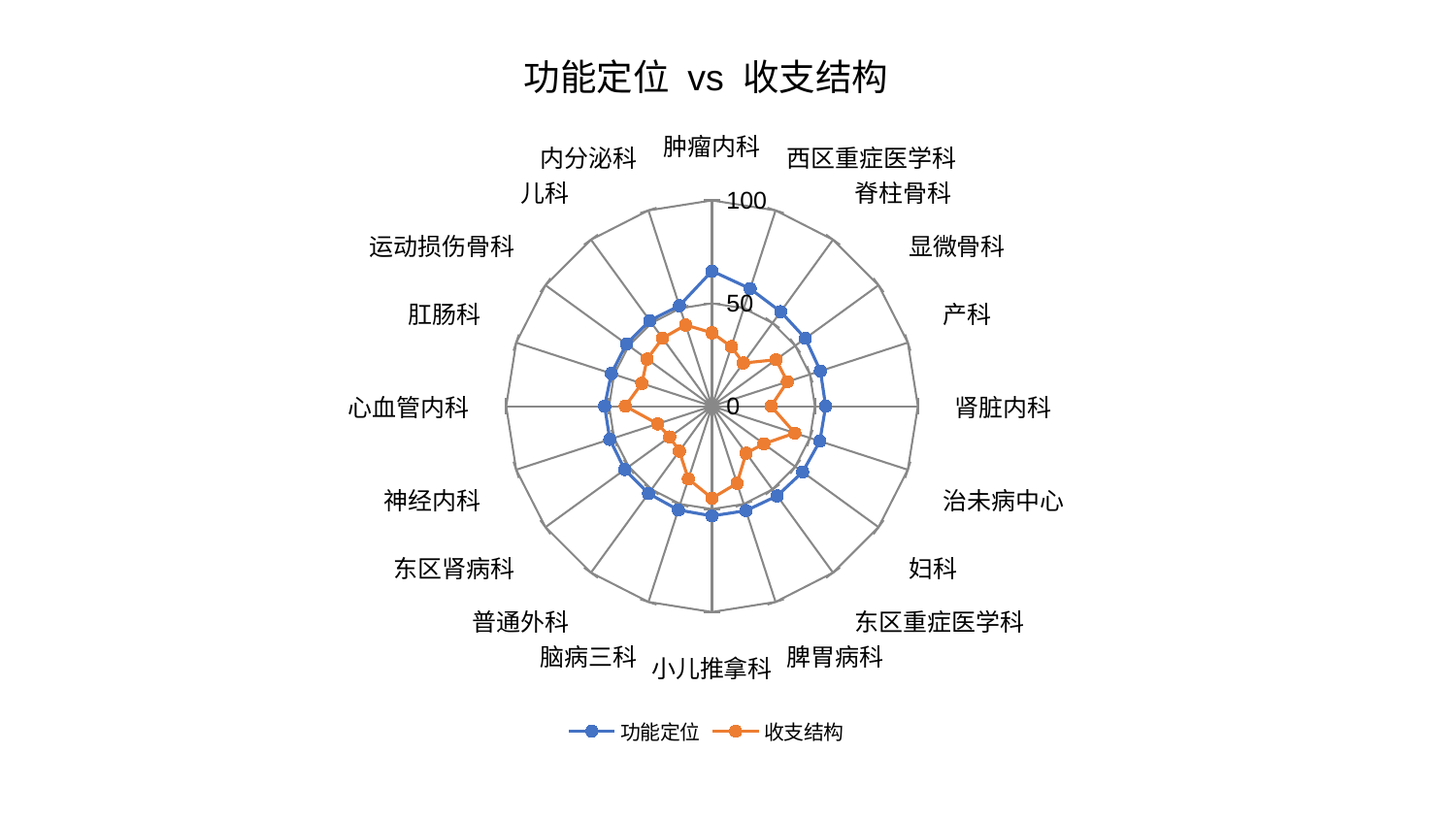

### Chart: 功能定位 vs 收支结构

| Category | 功能定位 | 收支结构 |
|---|---|---|
| 肿瘤内科 | 65.68948085730007 | 35.67402070006713 |
| 西区重症医学科 | 60.01793353561532 | 30.43715333803789 |
| 脊柱骨科 | 56.74981493641563 | 25.944536061961376 |
| 显微骨科 | 56.05795880052649 | 38.45092415999363 |
| 产科 | 55.37065440147561 | 38.500405834900135 |
| 肾脏内科 | 55.224687626550285 | 28.702802512947333 |
| 治未病中心 | 55.08354508598939 | 42.305241423049345 |
| 妇科 | 54.41991504499105 | 31.128181274050906 |
| 东区重症医学科 | 53.877921660887374 | 28.22350328120592 |
| 脾胃病科 | 53.37450431354473 | 39.406028243418625 |
| 小儿推拿科 | 53.3283249086521 | 44.73159018855914 |
| 脑病三科 | 53.0392964784573 | 37.18307464982073 |
| 普通外科 | 52.46896036003752 | 27.017744046392917 |
| 东区肾病科 | 52.38519069980168 | 25.433682931010175 |
| 神经内科 | 52.20643672663305 | 27.792644320063143 |
| 心血管内科 | 52.15111406879959 | 42.10856699874219 |
| 肛肠科 | 51.41793842229576 | 35.85124007377802 |
| 运动损伤骨科 | 51.40504319491733 | 38.978751553692746 |
| 儿科 | 51.401966547621015 | 40.87439843020232 |
| 内分泌科 | 51.332167451193975 | 41.45495771172727 |
37